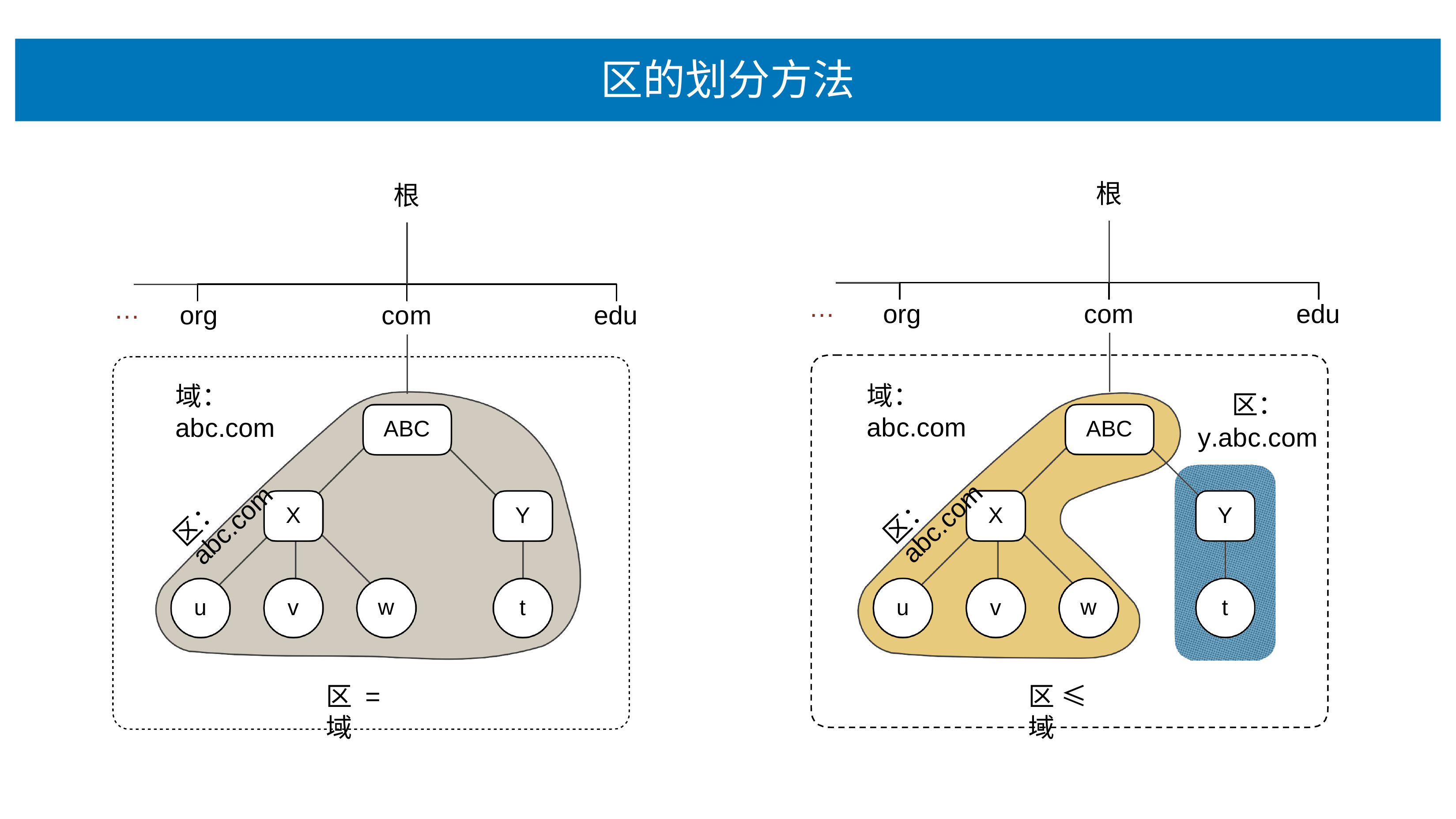

# 区的划分⽅法
根
根

…
…
org
com
edu
org
com
edu

域：abc.com
域：abc.com
区：
y.abc.com
ABC
ABC

区：abc.com
区：abc.com
X
Y
X
Y
w
w
u
v
t
u
v
t
区 = 域
区 ≤ 域